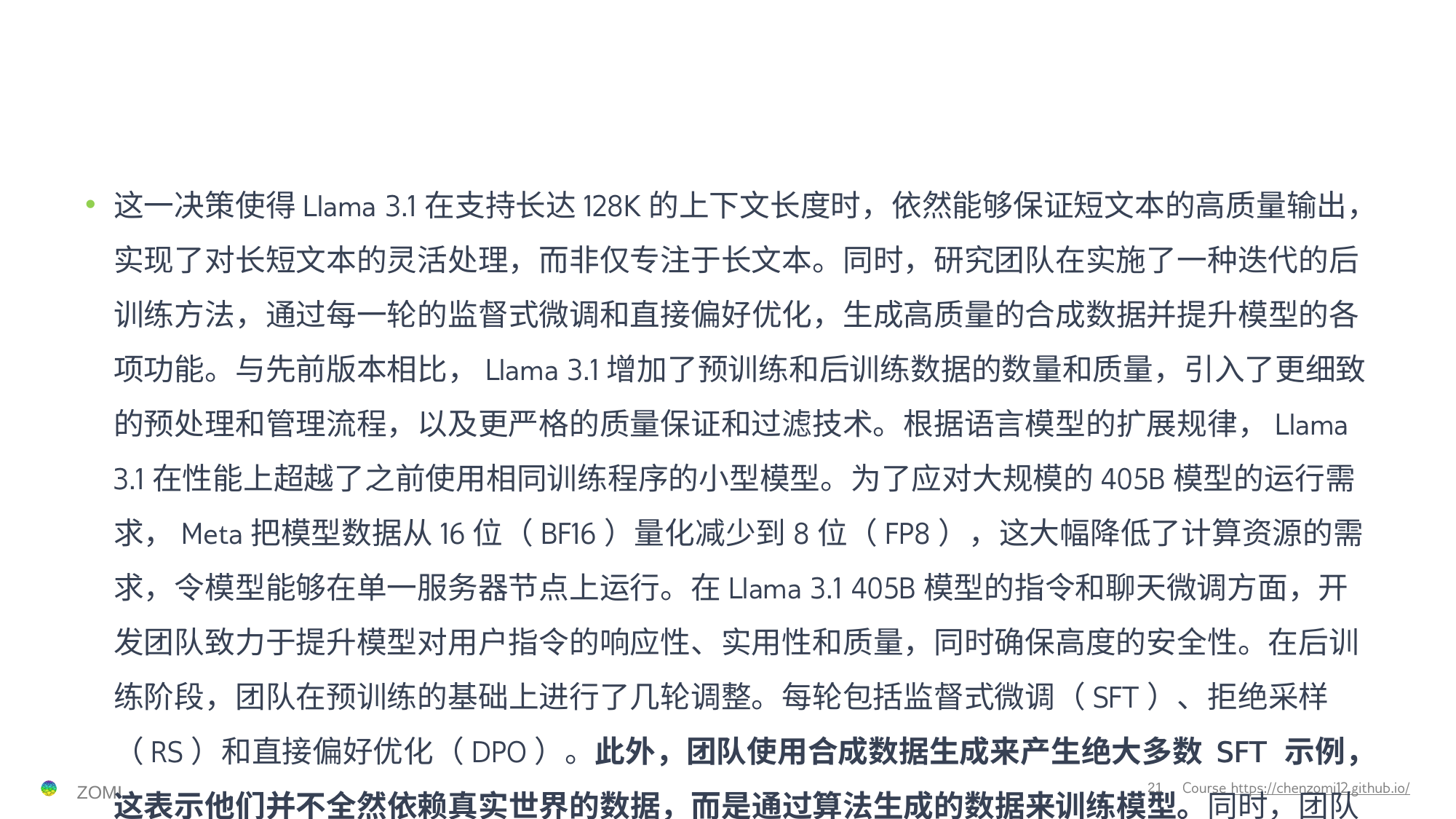

#
这一决策使得Llama 3.1在支持长达128K的上下文长度时，依然能够保证短文本的高质量输出，实现了对长短文本的灵活处理，而非仅专注于长文本。同时，研究团队在实施了一种迭代的后训练方法，通过每一轮的监督式微调和直接偏好优化，生成高质量的合成数据并提升模型的各项功能。与先前版本相比，Llama 3.1增加了预训练和后训练数据的数量和质量，引入了更细致的预处理和管理流程，以及更严格的质量保证和过滤技术。根据语言模型的扩展规律，Llama 3.1在性能上超越了之前使用相同训练程序的小型模型。为了应对大规模的405B模型的运行需求，Meta把模型数据从16位（BF16）量化减少到8位（FP8），这大幅降低了计算资源的需求，令模型能够在单一服务器节点上运行。在Llama 3.1 405B模型的指令和聊天微调方面，开发团队致力于提升模型对用户指令的响应性、实用性和质量，同时确保高度的安全性。在后训练阶段，团队在预训练的基础上进行了几轮调整。每轮包括监督式微调（SFT）、拒绝采样（RS）和直接偏好优化（DPO）。此外，团队使用合成数据生成来产生绝大多数 SFT 示例，这表示他们并不全然依赖真实世界的数据，而是通过算法生成的数据来训练模型。同时，团队还使用多种数据处理方法来过滤这些数据，确保质量最高，并扩大微调数据的应用范围。Meta也在探索一种新策略，即使用405B模型作为70B和8B模型的“教师模型”，从而从大型模型中提炼出适合各行各业需求的小型定制模型。这种做法与GPT-4o mini的策略不谋而合，即“先做大，再做小”。